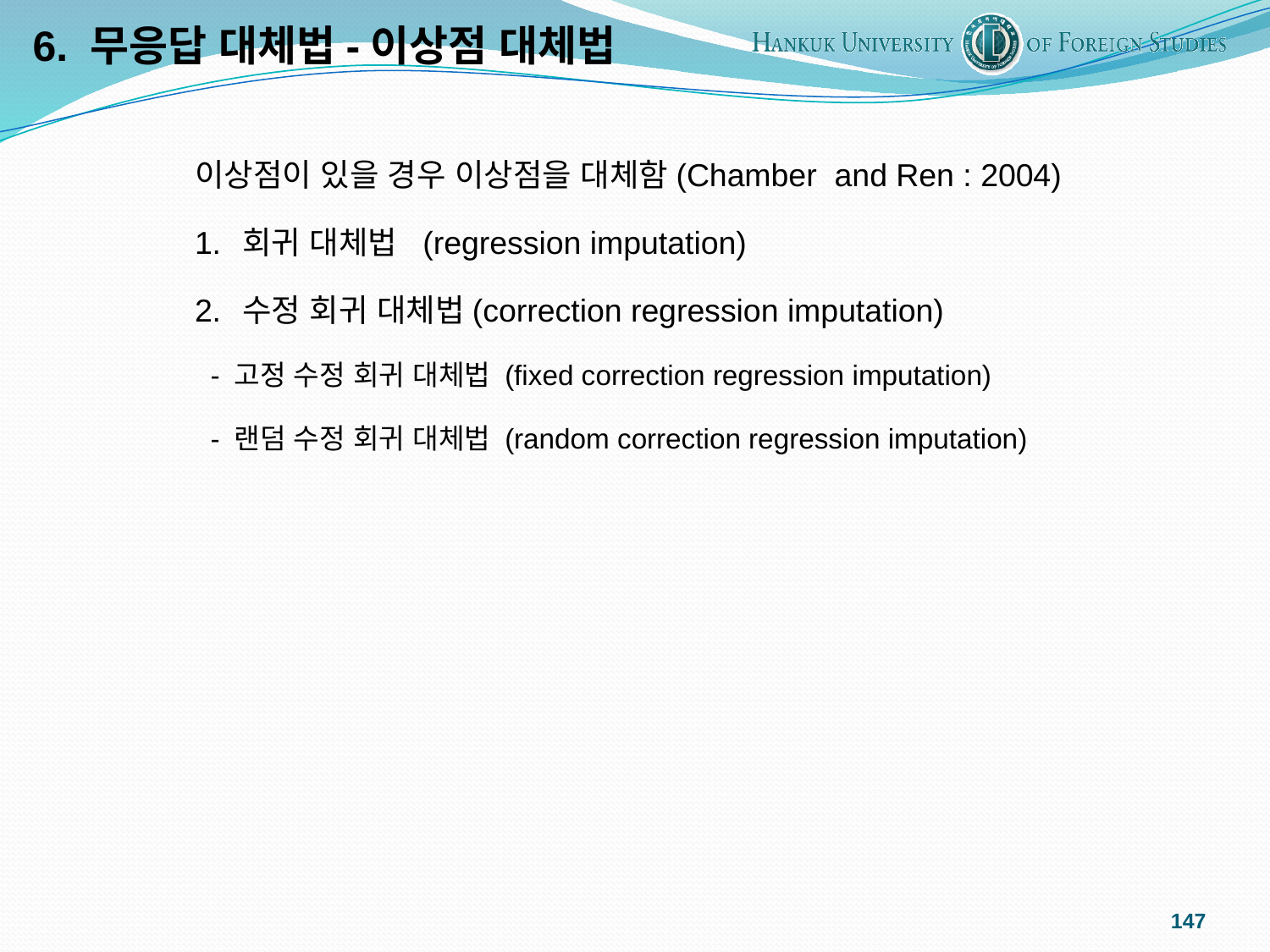

6. 무응답 대체법-이상점 대체법
이상점이 있을 경우 이상점을 대체함(Chamber  and Ren : 2004)

회귀 대체법  (regression imputation)

수정 회귀 대체법(correction regression imputation)

  - 고정 수정 회귀 대체법 (fixed correction regression imputation)

  - 랜덤 수정 회귀 대체법 (random correction regression imputation)
147